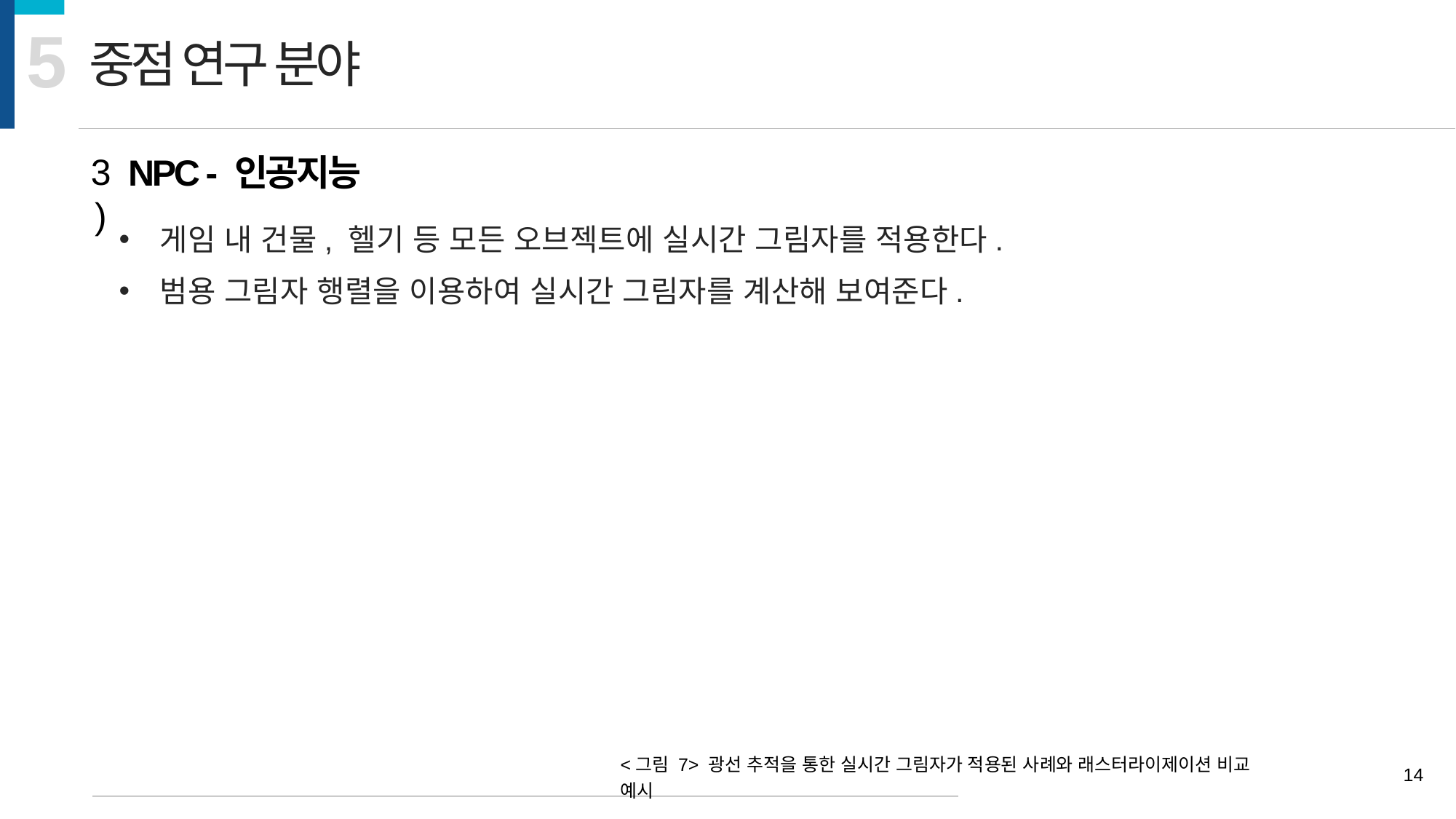

5
중점 연구 분야
3)
NPC - 인공지능
게임 내 건물, 헬기 등 모든 오브젝트에 실시간 그림자를 적용한다.
범용 그림자 행렬을 이용하여 실시간 그림자를 계산해 보여준다.
<그림 7> 광선 추적을 통한 실시간 그림자가 적용된 사례와 래스터라이제이션 비교 예시
14